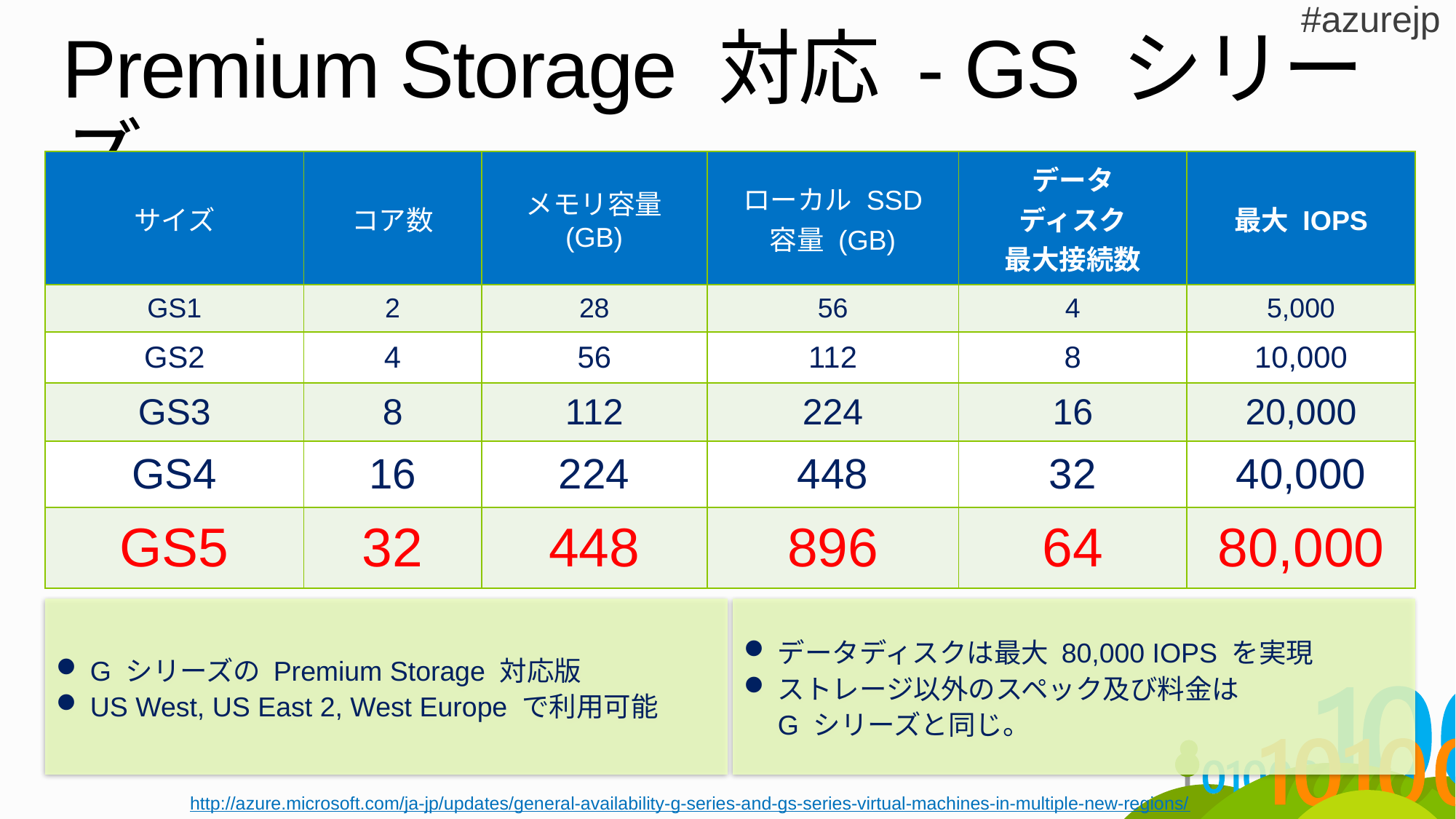

# Premium Storage 対応 - GS シリーズ
| サイズ | コア数 | メモリ容量 (GB) | ローカル SSD 容量 (GB) | データ ディスク 最大接続数 | 最大 IOPS |
| --- | --- | --- | --- | --- | --- |
| GS1 | 2 | 28 | 56 | 4 | 5,000 |
| GS2 | 4 | 56 | 112 | 8 | 10,000 |
| GS3 | 8 | 112 | 224 | 16 | 20,000 |
| GS4 | 16 | 224 | 448 | 32 | 40,000 |
| GS5 | 32 | 448 | 896 | 64 | 80,000 |
G シリーズの Premium Storage 対応版
US West, US East 2, West Europe で利用可能
データディスクは最大 80,000 IOPS を実現
ストレージ以外のスペック及び料金は
G シリーズと同じ。
http://azure.microsoft.com/ja-jp/updates/general-availability-g-series-and-gs-series-virtual-machines-in-multiple-new-regions/